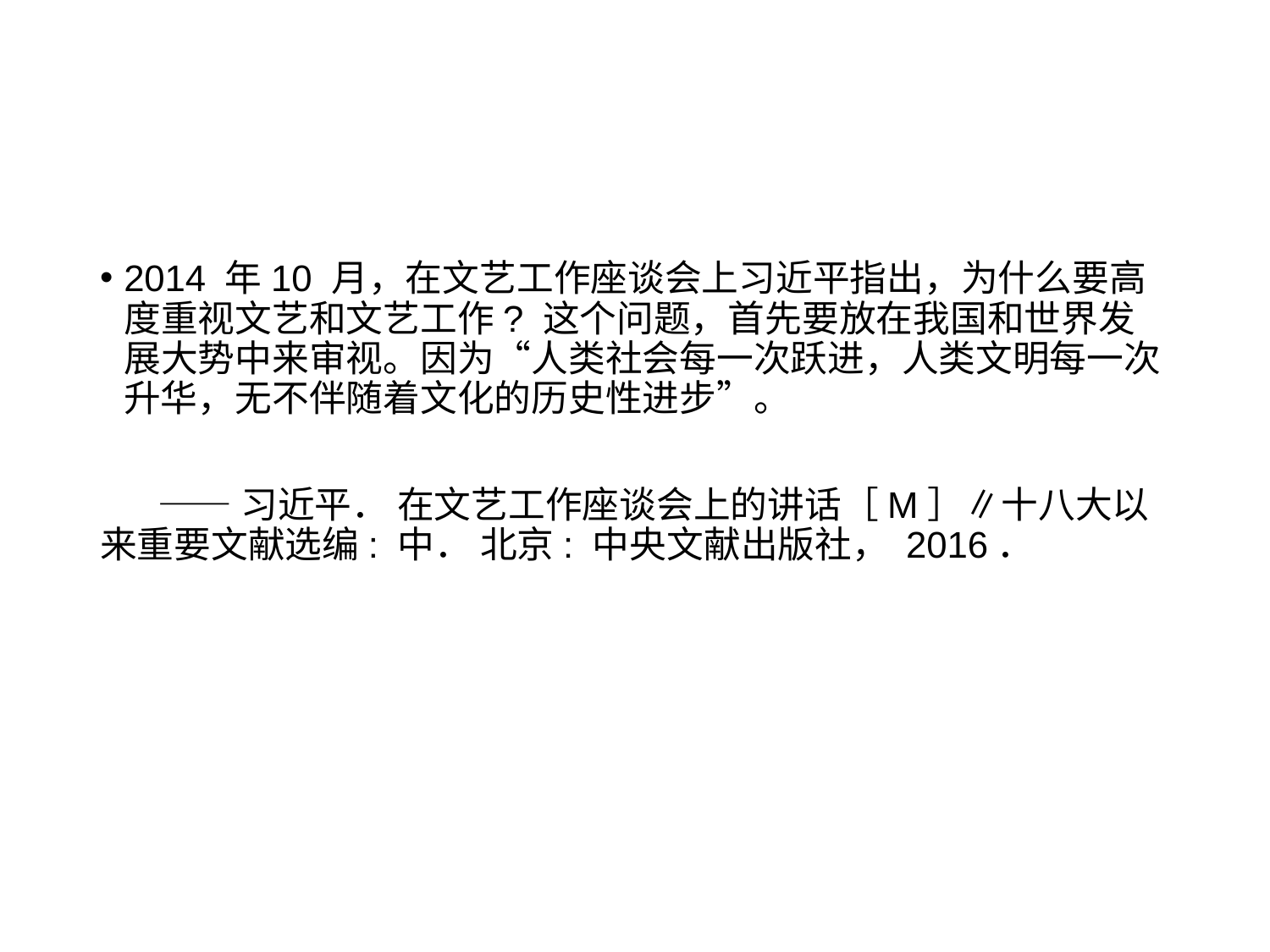

#
2014 年10 月，在文艺工作座谈会上习近平指出，为什么要高度重视文艺和文艺工作? 这个问题，首先要放在我国和世界发展大势中来审视。因为“人类社会每一次跃进，人类文明每一次升华，无不伴随着文化的历史性进步”。

       ——习近平． 在文艺工作座谈会上的讲话［M］∥十八大以来重要文献选编: 中． 北京: 中央文献出版社， 2016．